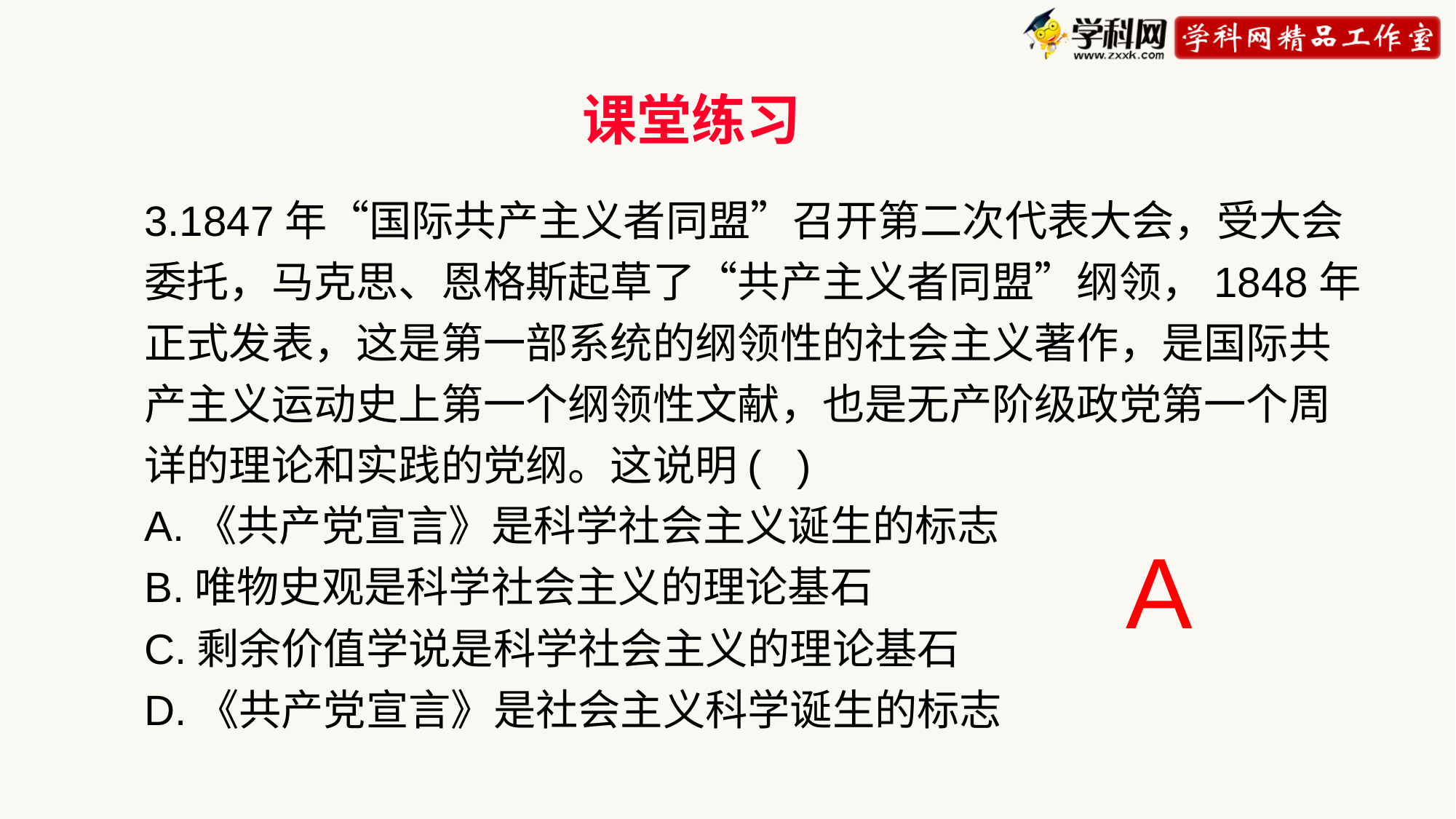

课堂练习
3.1847年“国际共产主义者同盟”召开第二次代表大会，受大会委托，马克思、恩格斯起草了“共产主义者同盟”纲领，1848年正式发表，这是第一部系统的纲领性的社会主义著作，是国际共产主义运动史上第一个纲领性文献，也是无产阶级政党第一个周详的理论和实践的党纲。这说明(   )
A.《共产党宣言》是科学社会主义诞生的标志
B.唯物史观是科学社会主义的理论基石
C.剩余价值学说是科学社会主义的理论基石
D.《共产党宣言》是社会主义科学诞生的标志
A